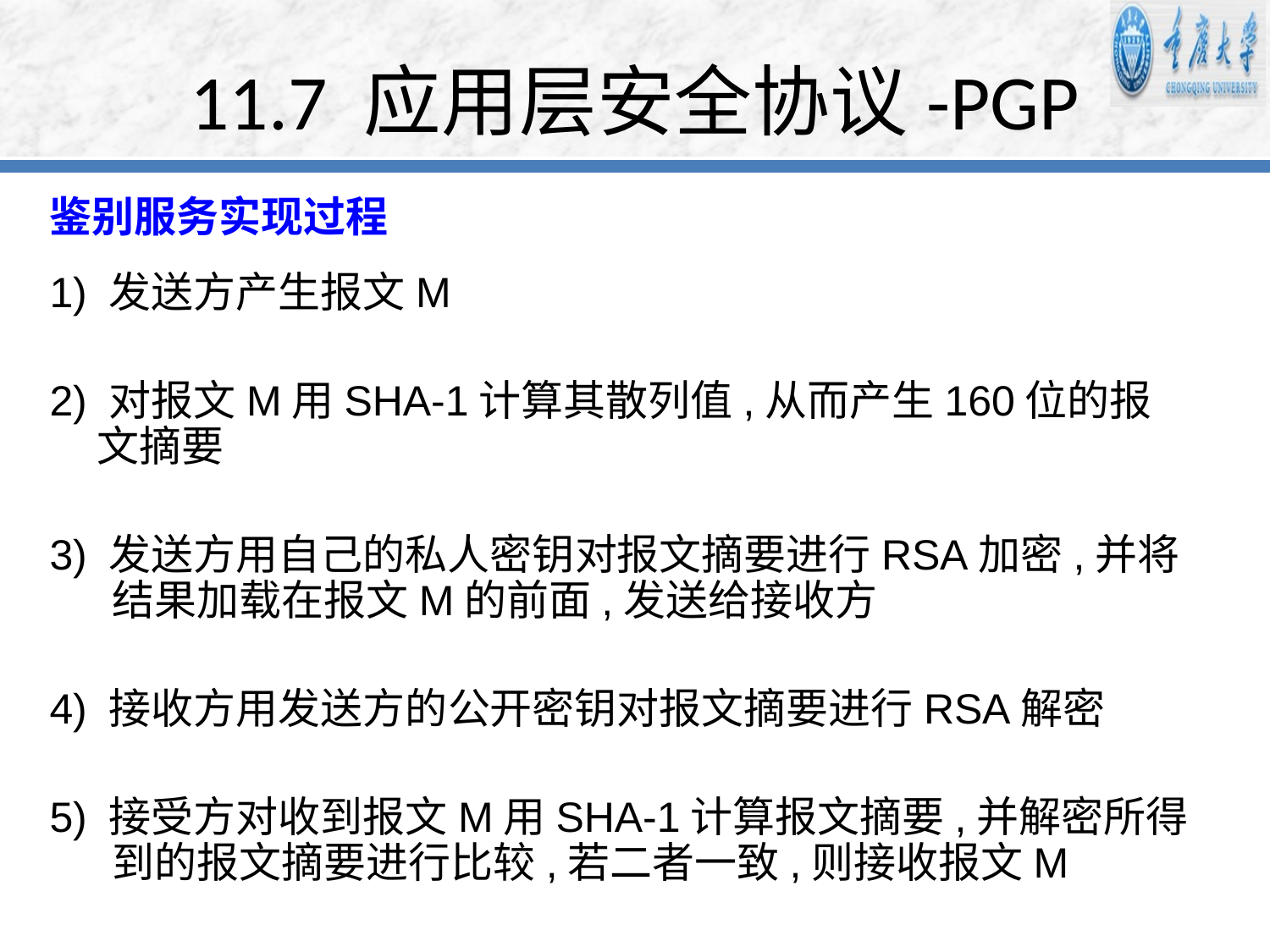

# 11.7 应用层安全协议-PGP
鉴别服务实现过程
1) 发送方产生报文M

2) 对报文M用SHA-1计算其散列值,从而产生160位的报文摘要

3) 发送方用自己的私人密钥对报文摘要进行RSA加密,并将结果加载在报文M的前面,发送给接收方

4) 接收方用发送方的公开密钥对报文摘要进行RSA解密

5) 接受方对收到报文M用SHA-1计算报文摘要,并解密所得到的报文摘要进行比较,若二者一致,则接收报文M